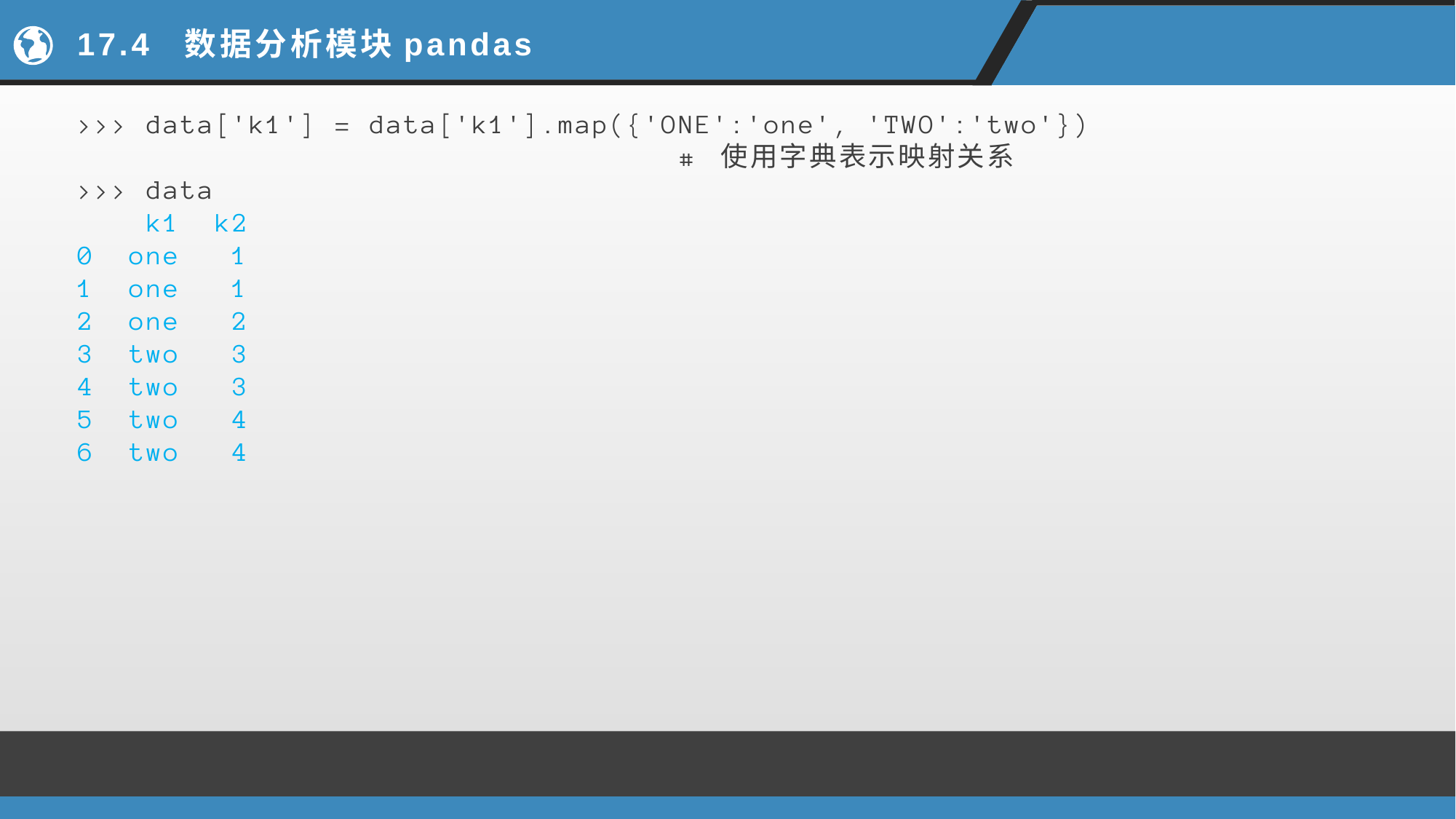

# 17.4  数据分析模块pandas

>>> data['k1'] = data['k1'].map({'ONE':'one', 'TWO':'two'})
                                   # 使用字典表示映射关系
>>> data
    k1  k2
0  one   1
1  one   1
2  one   2
3  two   3
4  two   3
5  two   4
6  two   4